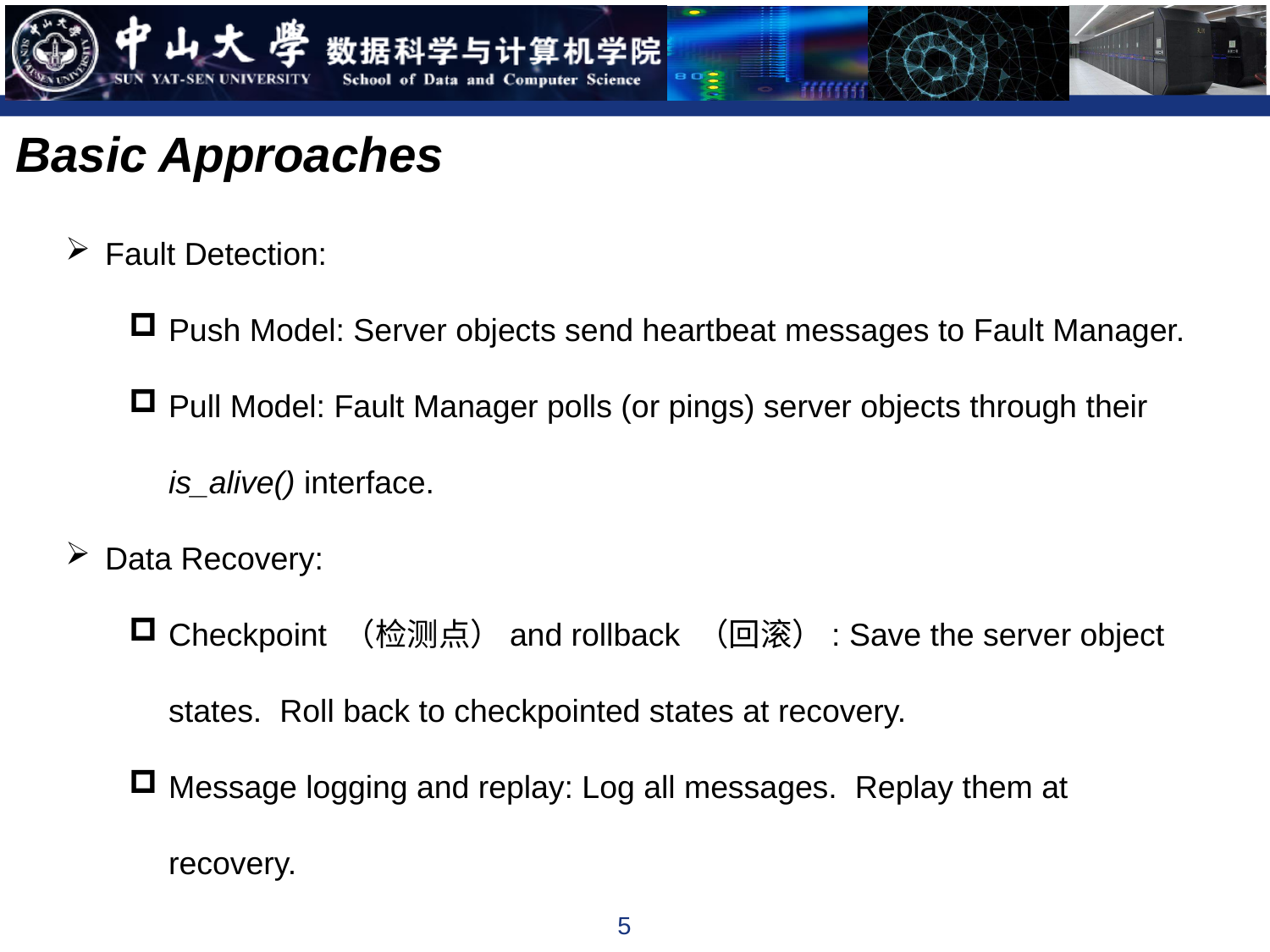

Basic Approaches
Fault Detection:
Push Model: Server objects send heartbeat messages to Fault Manager.
Pull Model: Fault Manager polls (or pings) server objects through their is_alive() interface.
Data Recovery:
Checkpoint （检测点）and rollback （回滚）: Save the server object states.  Roll back to checkpointed states at recovery.
Message logging and replay: Log all messages.  Replay them at recovery.
5